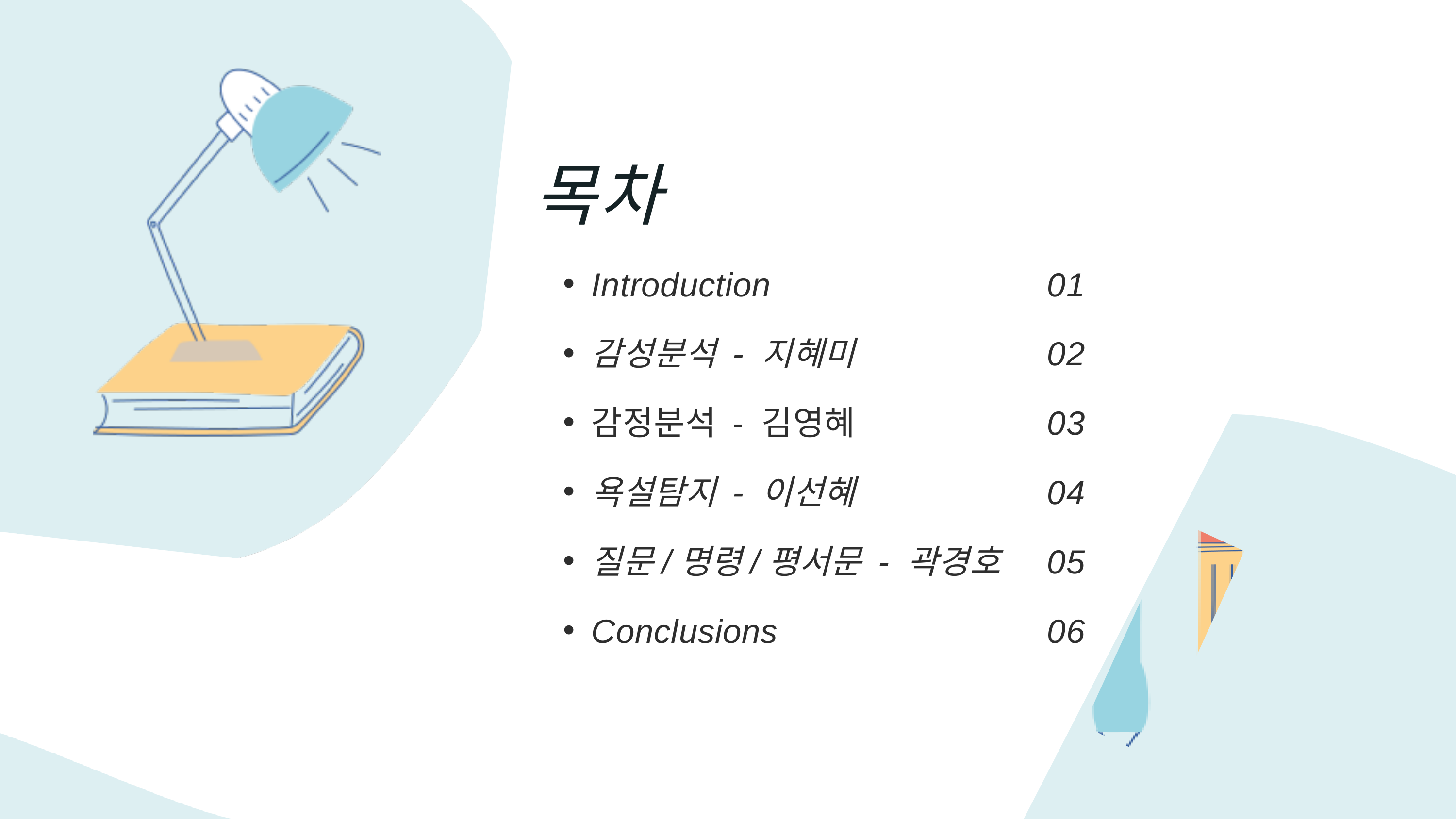

목차
Introduction
감성분석 - 지혜미
감정분석 - 김영혜
욕설탐지 - 이선혜
질문/명령/평서문 - 곽경호
Conclusions
01
02
03
04
05
06